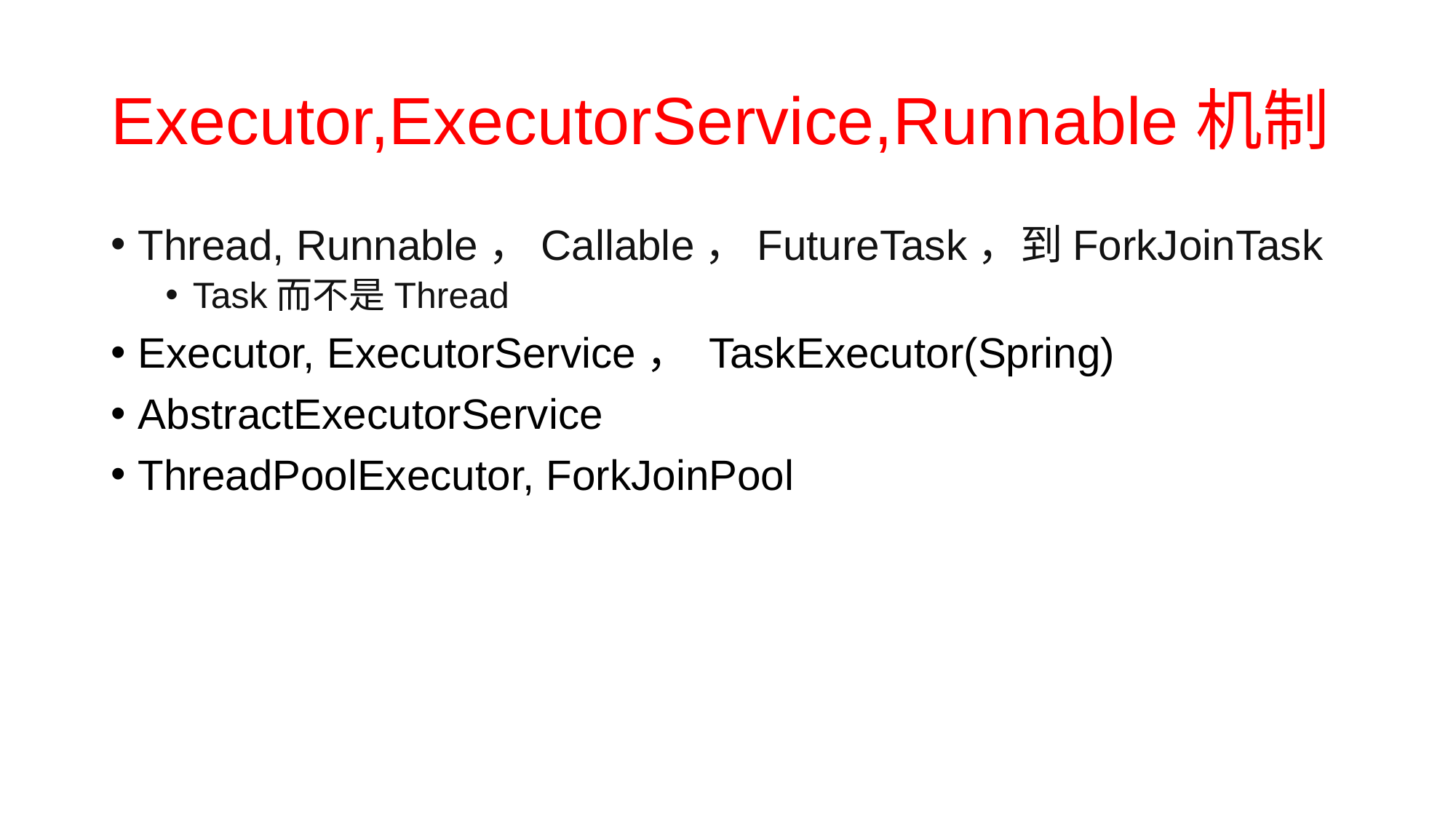

# Executor,ExecutorService,Runnable机制
Thread, Runnable，Callable，FutureTask，到ForkJoinTask
Task而不是Thread
Executor, ExecutorService， TaskExecutor(Spring)
AbstractExecutorService
ThreadPoolExecutor, ForkJoinPool